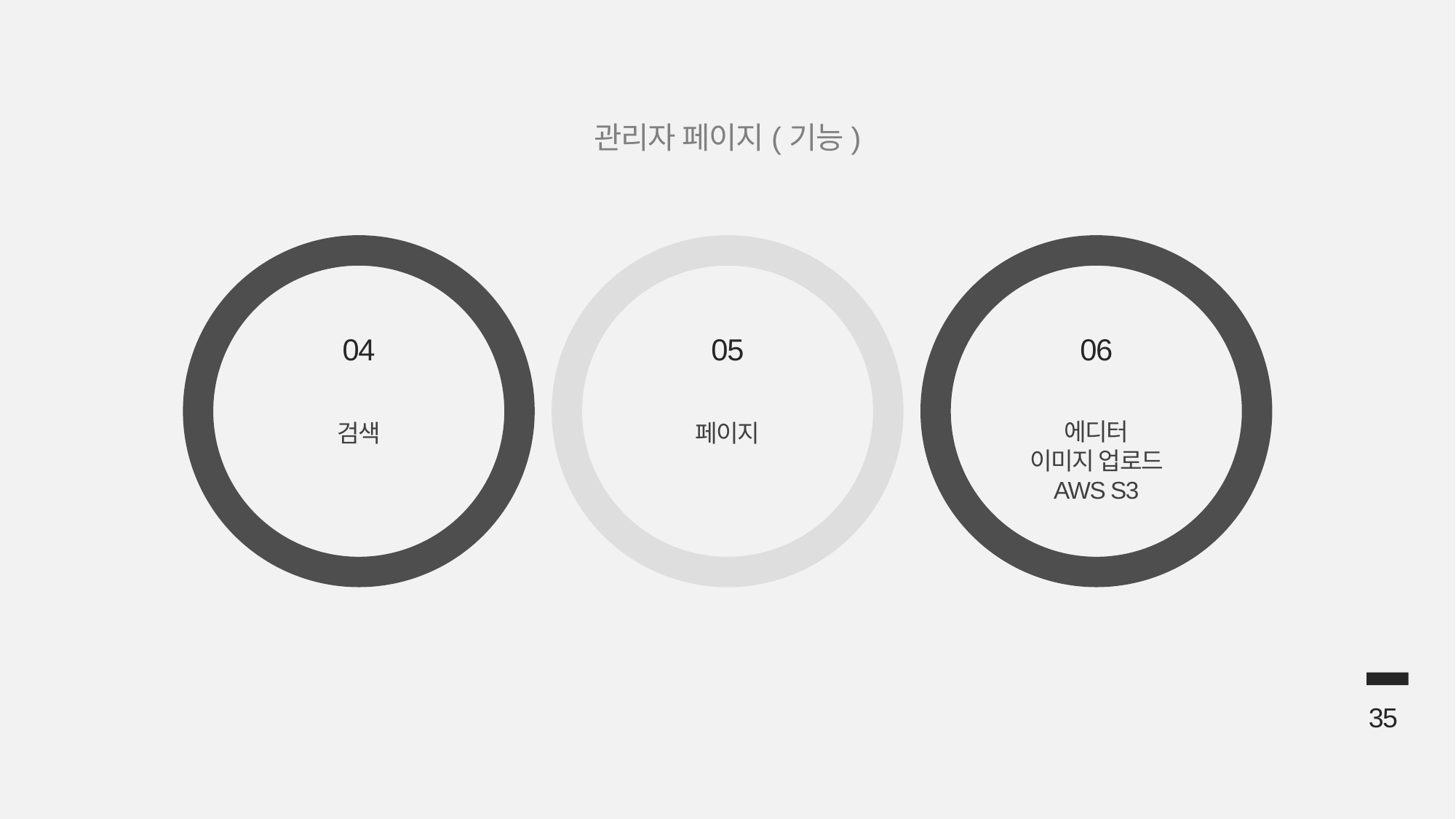

관리자 페이지(기능)

04
검색
05
페이지
06
에디터
이미지 업로드
AWS S3

35